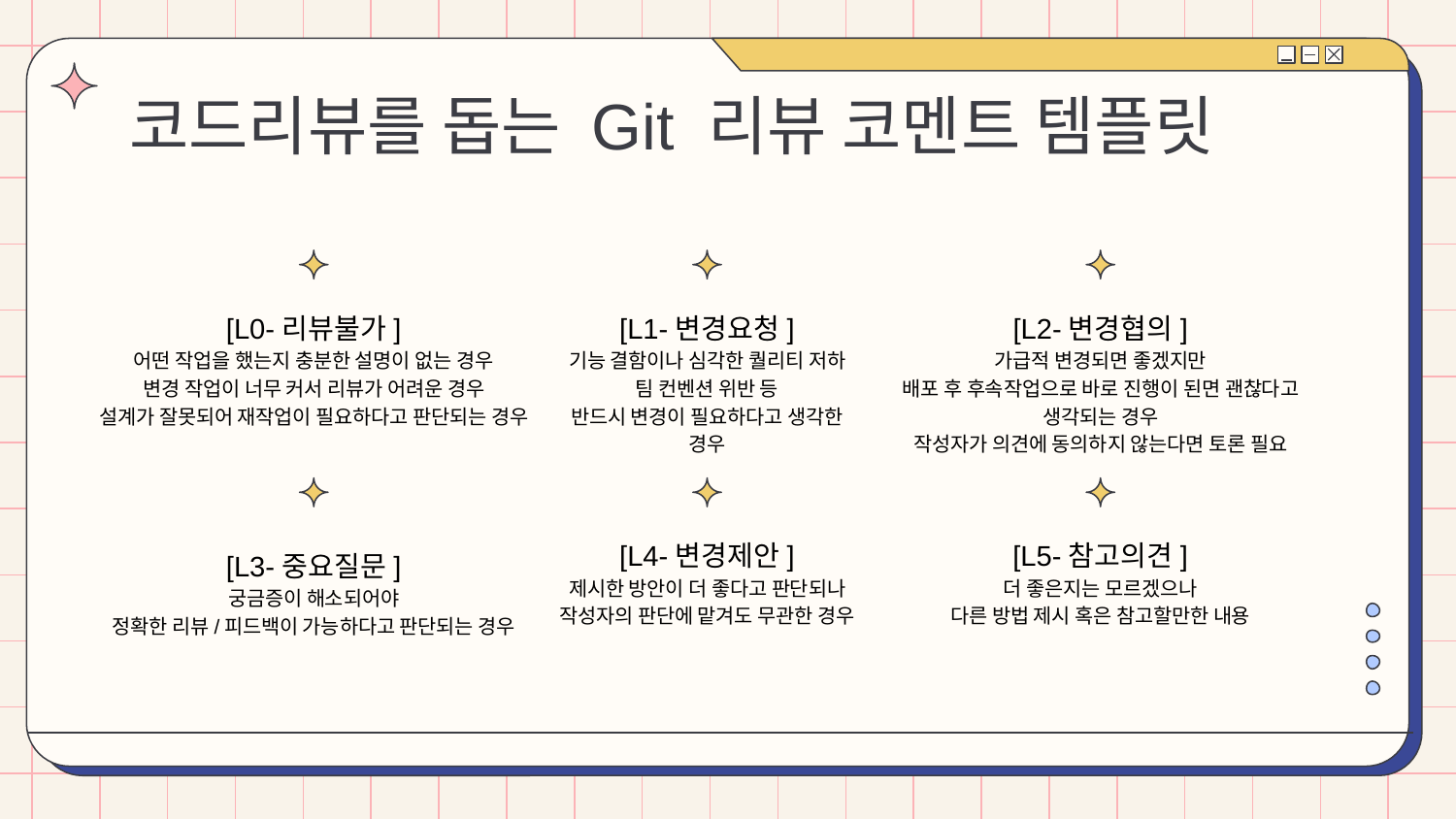

# 코드리뷰를 돕는 Git 리뷰 코멘트 템플릿

[L1-변경요청]
기능 결함이나 심각한 퀄리티 저하
팀 컨벤션 위반 등
반드시 변경이 필요하다고 생각한 경우
[L2-변경협의]
가급적 변경되면 좋겠지만
배포 후 후속작업으로 바로 진행이 된면 괜찮다고 생각되는 경우
작성자가 의견에 동의하지 않는다면 토론 필요
[L0-리뷰불가]
어떤 작업을 했는지 충분한 설명이 없는 경우
변경 작업이 너무 커서 리뷰가 어려운 경우
설계가 잘못되어 재작업이 필요하다고 판단되는 경우

[L4-변경제안]
제시한 방안이 더 좋다고 판단되나
작성자의 판단에 맡겨도 무관한 경우
[L5-참고의견]
더 좋은지는 모르겠으나
다른 방법 제시 혹은 참고할만한 내용
[L3-중요질문]
궁금증이 해소되어야
정확한 리뷰/피드백이 가능하다고 판단되는 경우